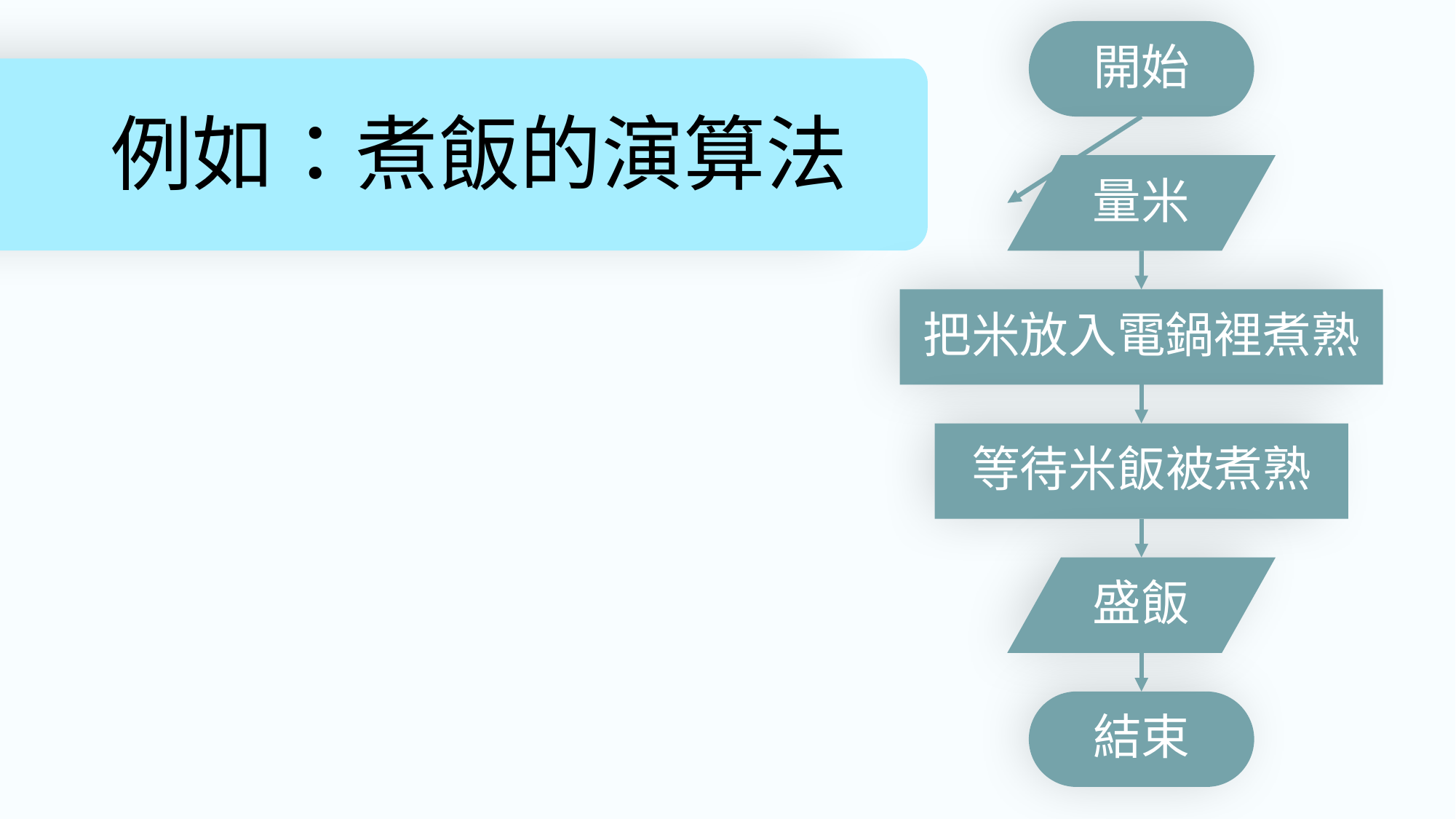

開始

# 例如：煮飯的演算法
量米
把米放入電鍋裡煮熟
等待米飯被煮熟
盛飯
結束